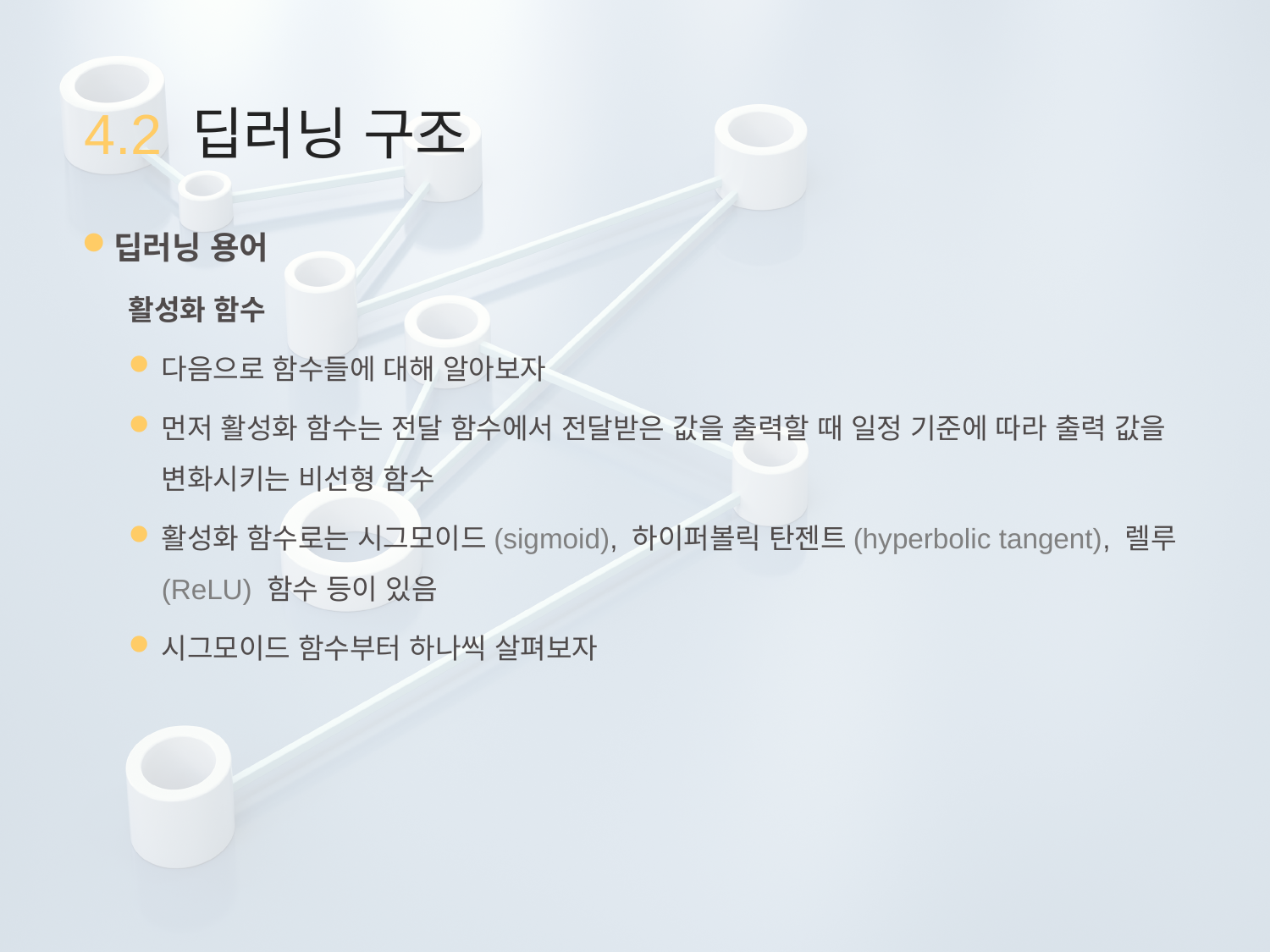

# 4.2 딥러닝 구조
딥러닝 용어
활성화 함수
다음으로 함수들에 대해 알아보자
먼저 활성화 함수는 전달 함수에서 전달받은 값을 출력할 때 일정 기준에 따라 출력 값을 변화시키는 비선형 함수
활성화 함수로는 시그모이드(sigmoid), 하이퍼볼릭 탄젠트(hyperbolic tangent), 렐루(ReLU) 함수 등이 있음
시그모이드 함수부터 하나씩 살펴보자